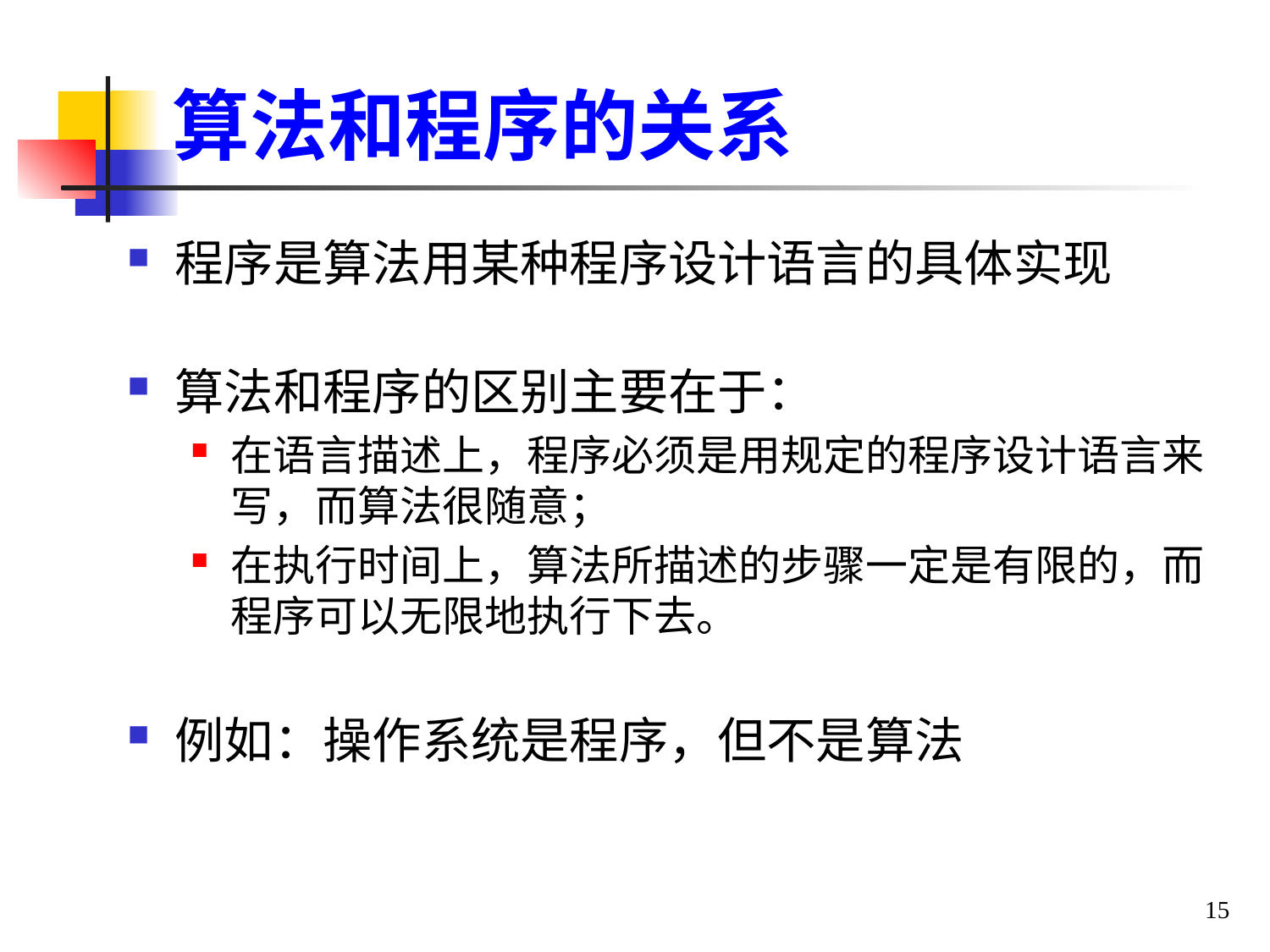

# 算法和程序的关系
程序是算法用某种程序设计语言的具体实现

算法和程序的区别主要在于：
在语言描述上，程序必须是用规定的程序设计语言来写，而算法很随意；
在执行时间上，算法所描述的步骤一定是有限的，而程序可以无限地执行下去。

例如：操作系统是程序，但不是算法
15